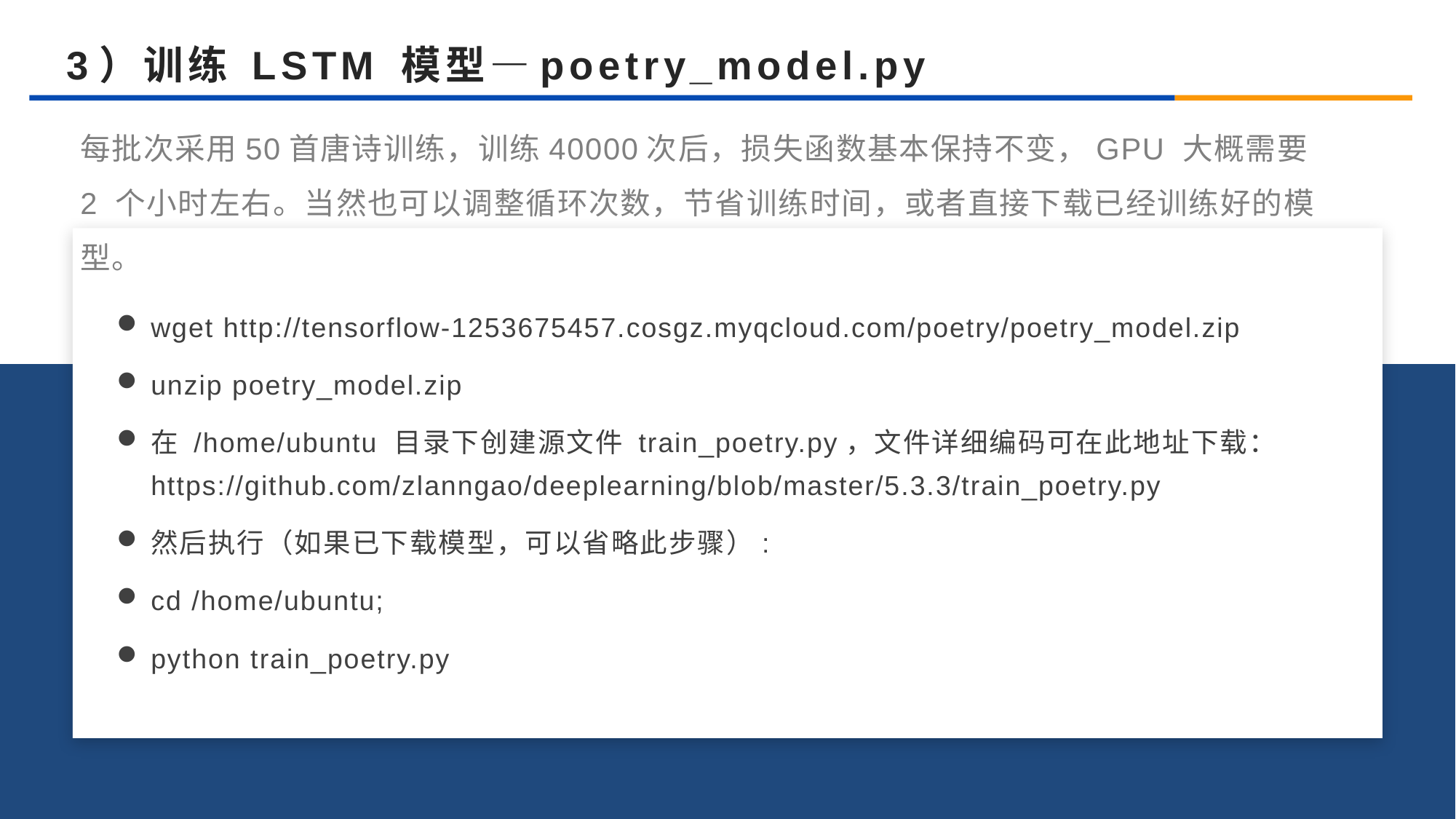

3）训练 LSTM 模型—poetry_model.py
每批次采用50首唐诗训练，训练40000次后，损失函数基本保持不变，GPU 大概需要 2 个小时左右。当然也可以调整循环次数，节省训练时间，或者直接下载已经训练好的模型。
2
wget http://tensorflow-1253675457.cosgz.myqcloud.com/poetry/poetry_model.zip
unzip poetry_model.zip
在 /home/ubuntu 目录下创建源文件 train_poetry.py，文件详细编码可在此地址下载：https://github.com/zlanngao/deeplearning/blob/master/5.3.3/train_poetry.py
然后执行（如果已下载模型，可以省略此步骤）:
cd /home/ubuntu;
python train_poetry.py